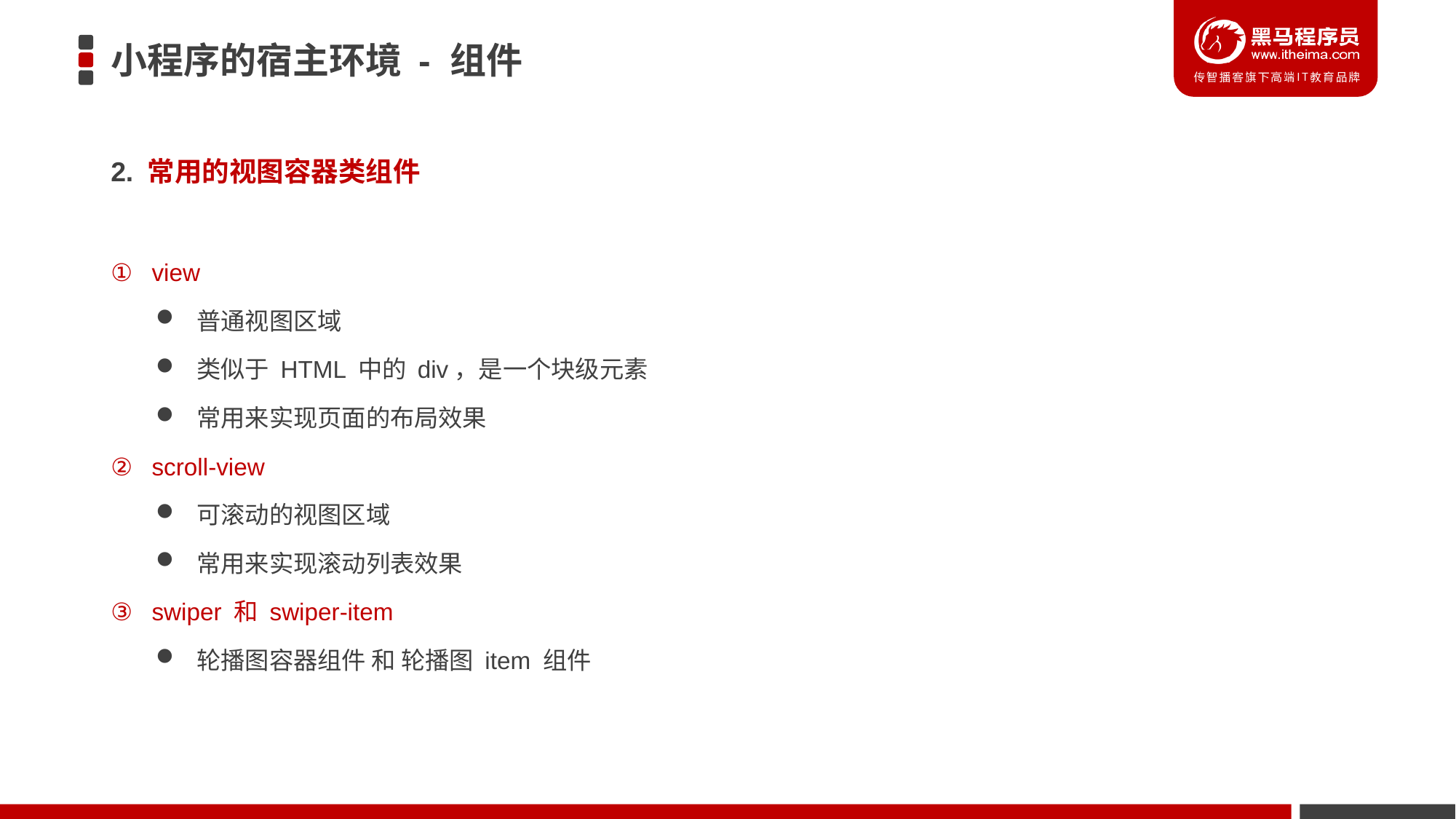

# 小程序的宿主环境 - 组件
2. 常用的视图容器类组件
view
普通视图区域
类似于 HTML 中的 div，是一个块级元素
常用来实现页面的布局效果
scroll-view
可滚动的视图区域
常用来实现滚动列表效果
swiper 和 swiper-item
轮播图容器组件 和 轮播图 item 组件